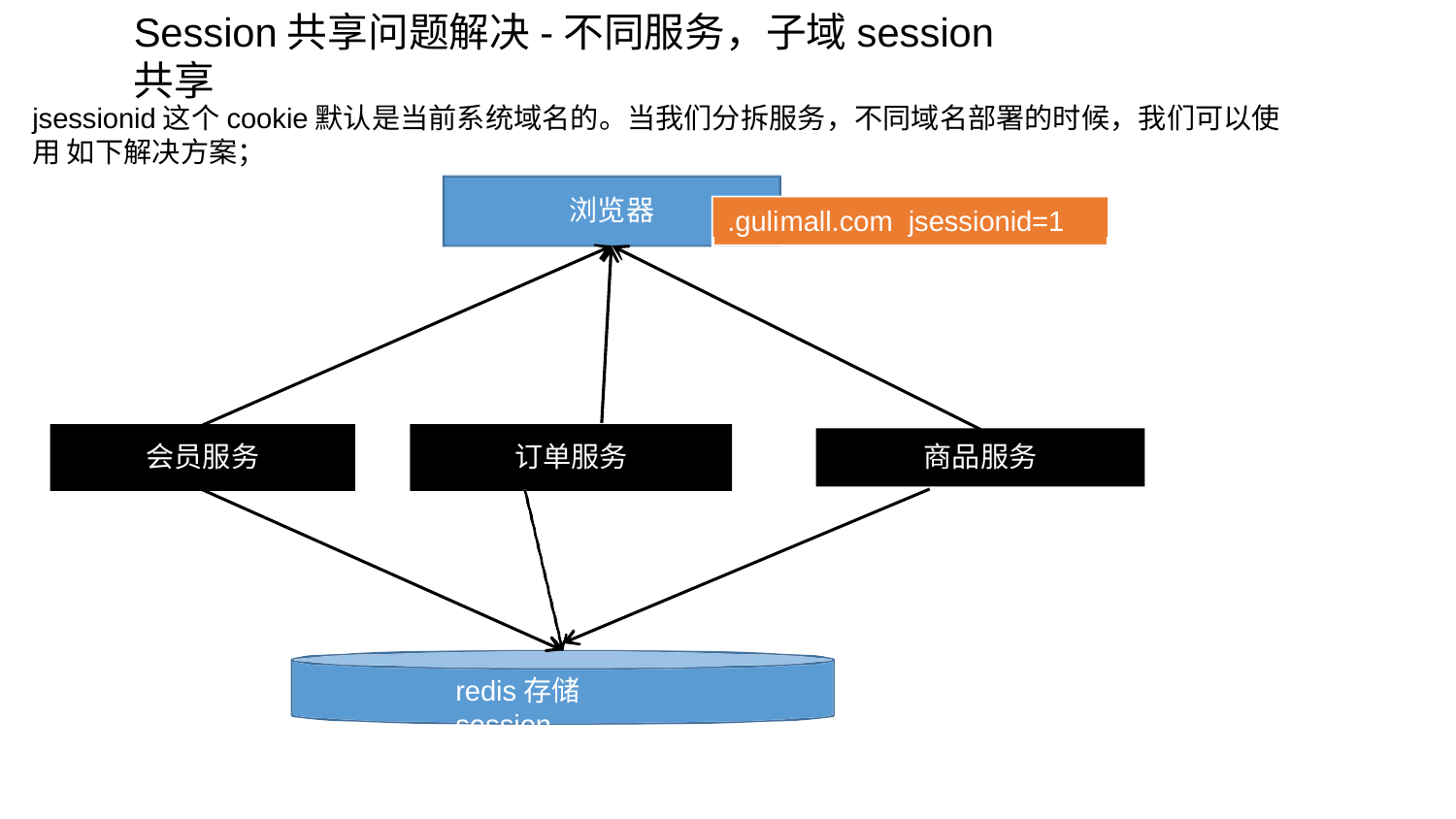

# Session共享问题解决-不同服务，子域session共享
jsessionid这个cookie默认是当前系统域名的。当我们分拆服务，不同域名部署的时候，我们可以使用 如下解决方案；

浏览器

.guli
mall.com jsessionid=1

会员服务

商品服务
订单服务

redis存储session